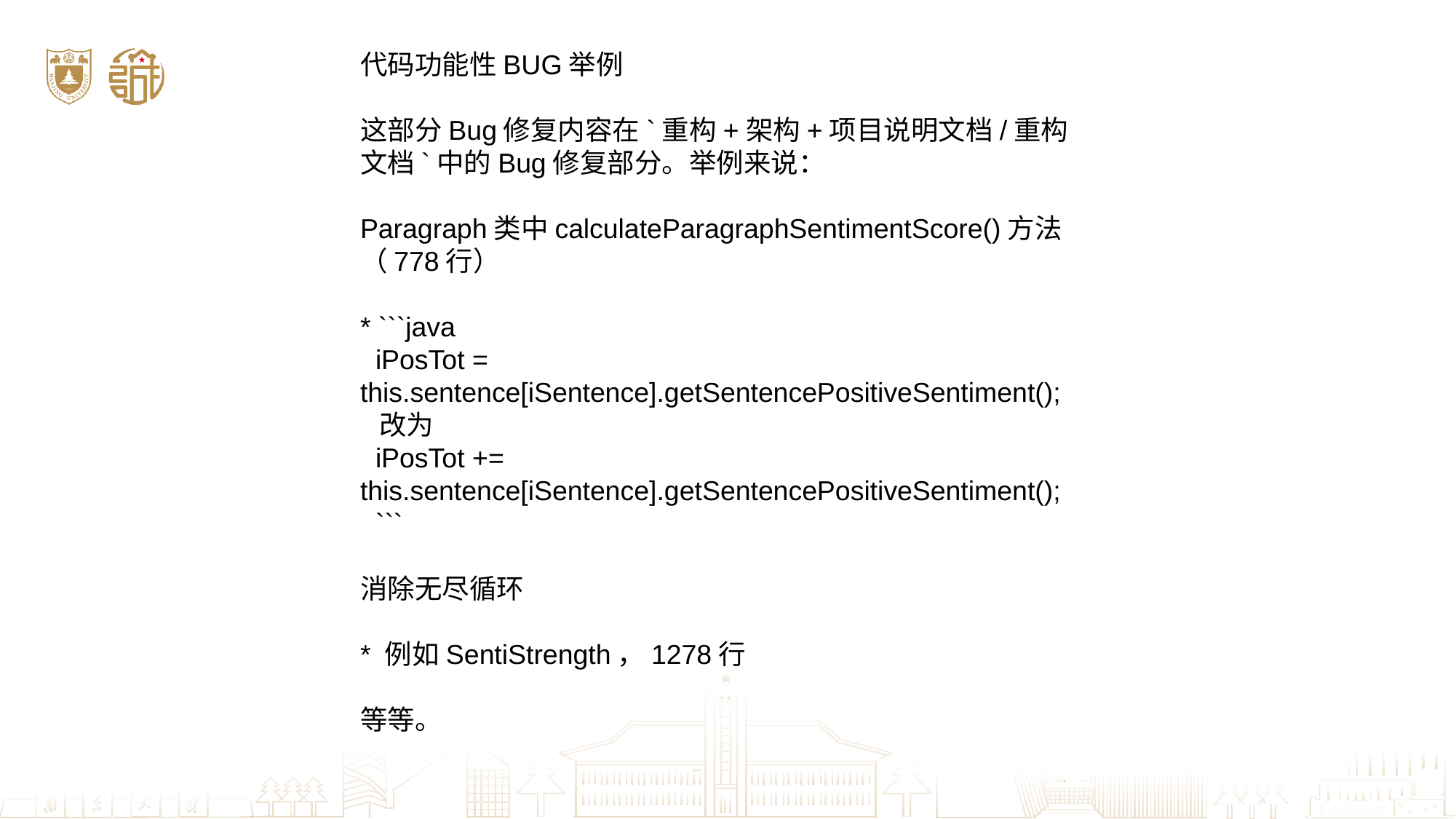

代码功能性BUG举例

这部分Bug修复内容在`重构+架构+项目说明文档/重构文档`中的Bug修复部分。举例来说：

Paragraph类中calculateParagraphSentimentScore()方法（778行）

* ```java
  iPosTot = this.sentence[iSentence].getSentencePositiveSentiment();
  改为
  iPosTot += this.sentence[iSentence].getSentencePositiveSentiment();
  ```

消除无尽循环

* 例如SentiStrength，1278行

等等。